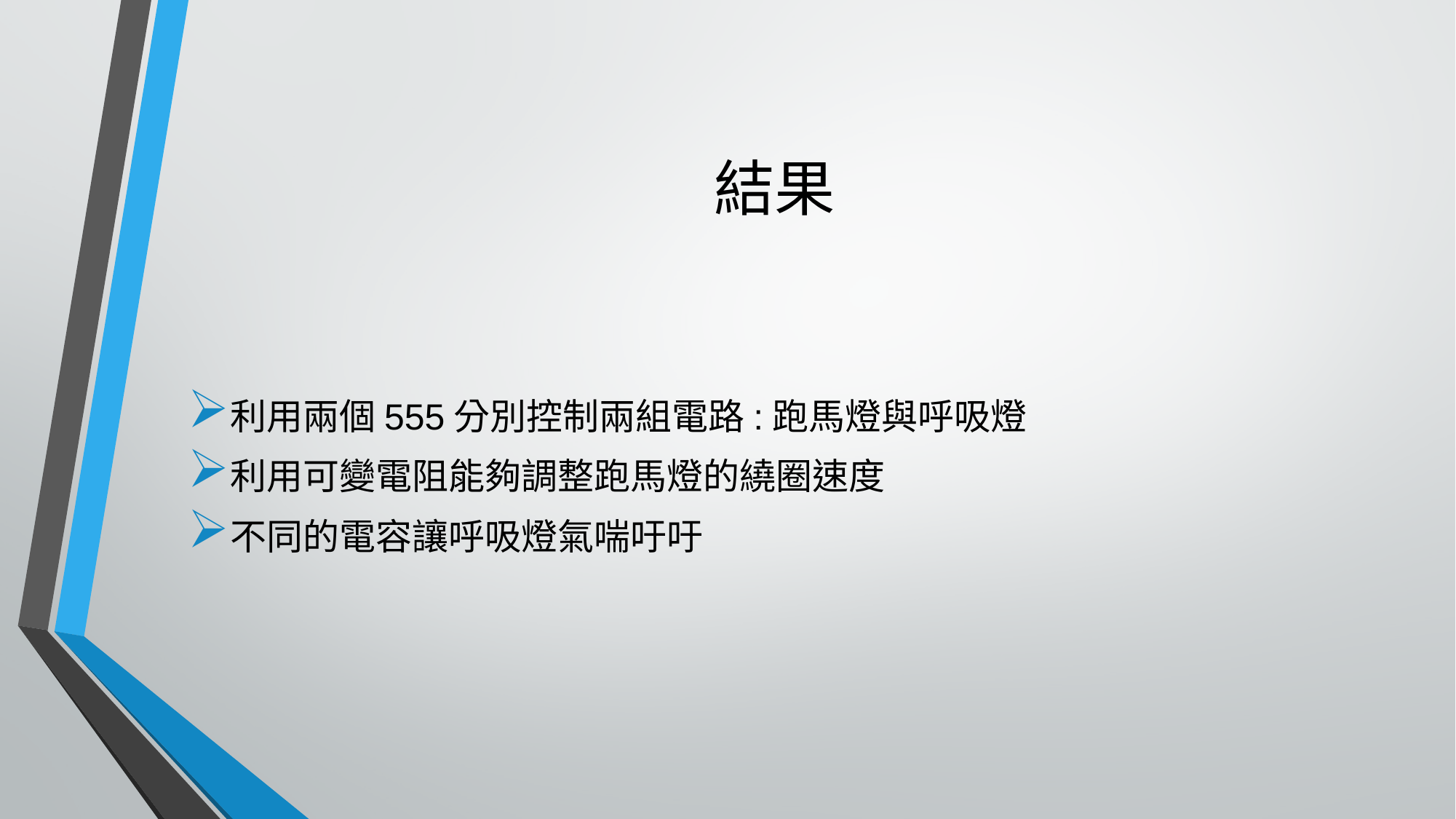

# 結果
利用兩個555分別控制兩組電路:跑馬燈與呼吸燈
利用可變電阻能夠調整跑馬燈的繞圈速度
不同的電容讓呼吸燈氣喘吁吁